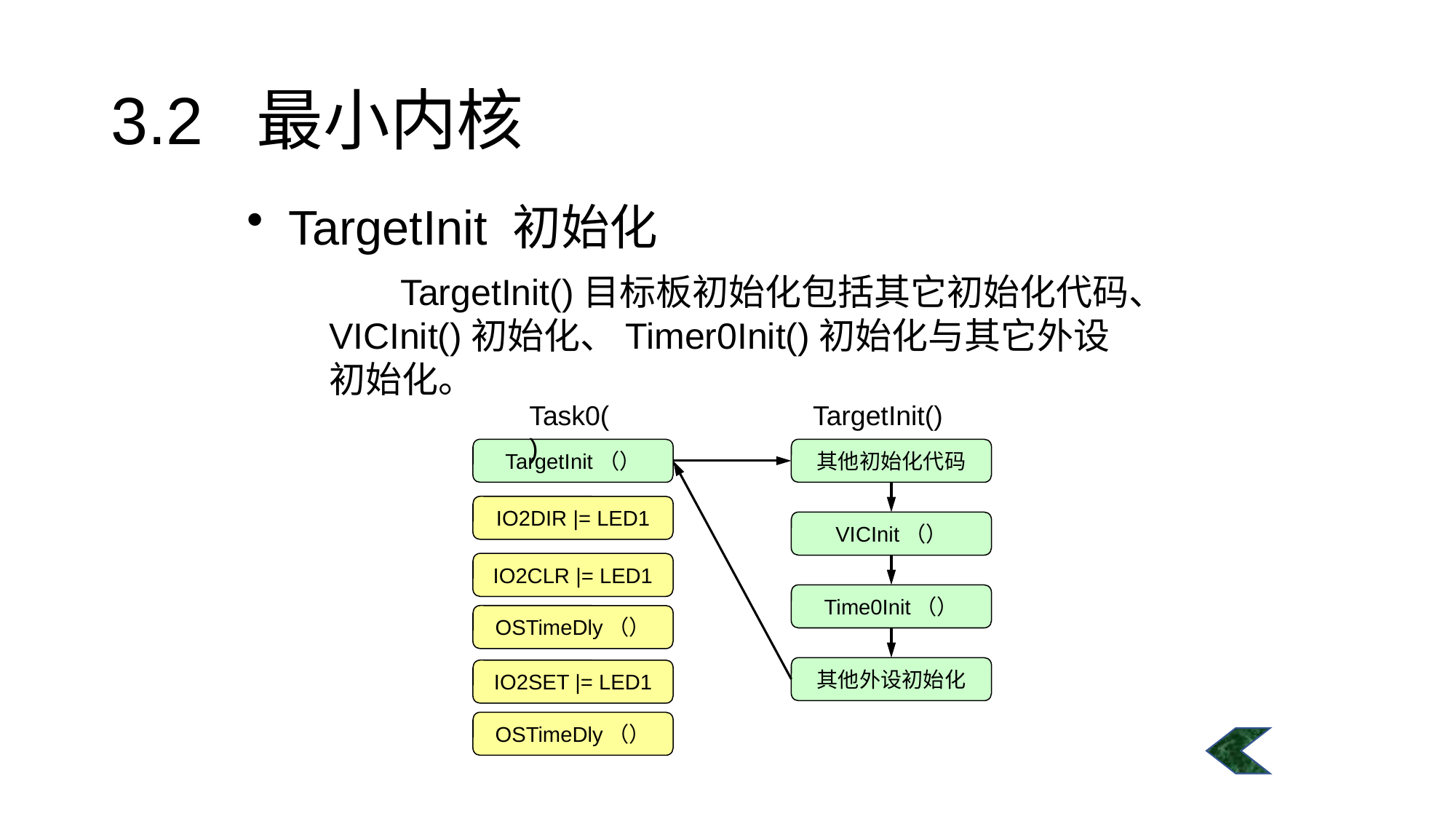

# 3.2  最小内核
TargetInit 初始化
       TargetInit()目标板初始化包括其它初始化代码、VICInit()初始化、Timer0Init()初始化与其它外设初始化。
Task0()
TargetInit()
TargetInit（）
其他初始化代码
IO2DIR |= LED1
VICInit（）
IO2CLR |= LED1
Time0Init（）
OSTimeDly（）
其他外设初始化
IO2SET |= LED1
OSTimeDly（）